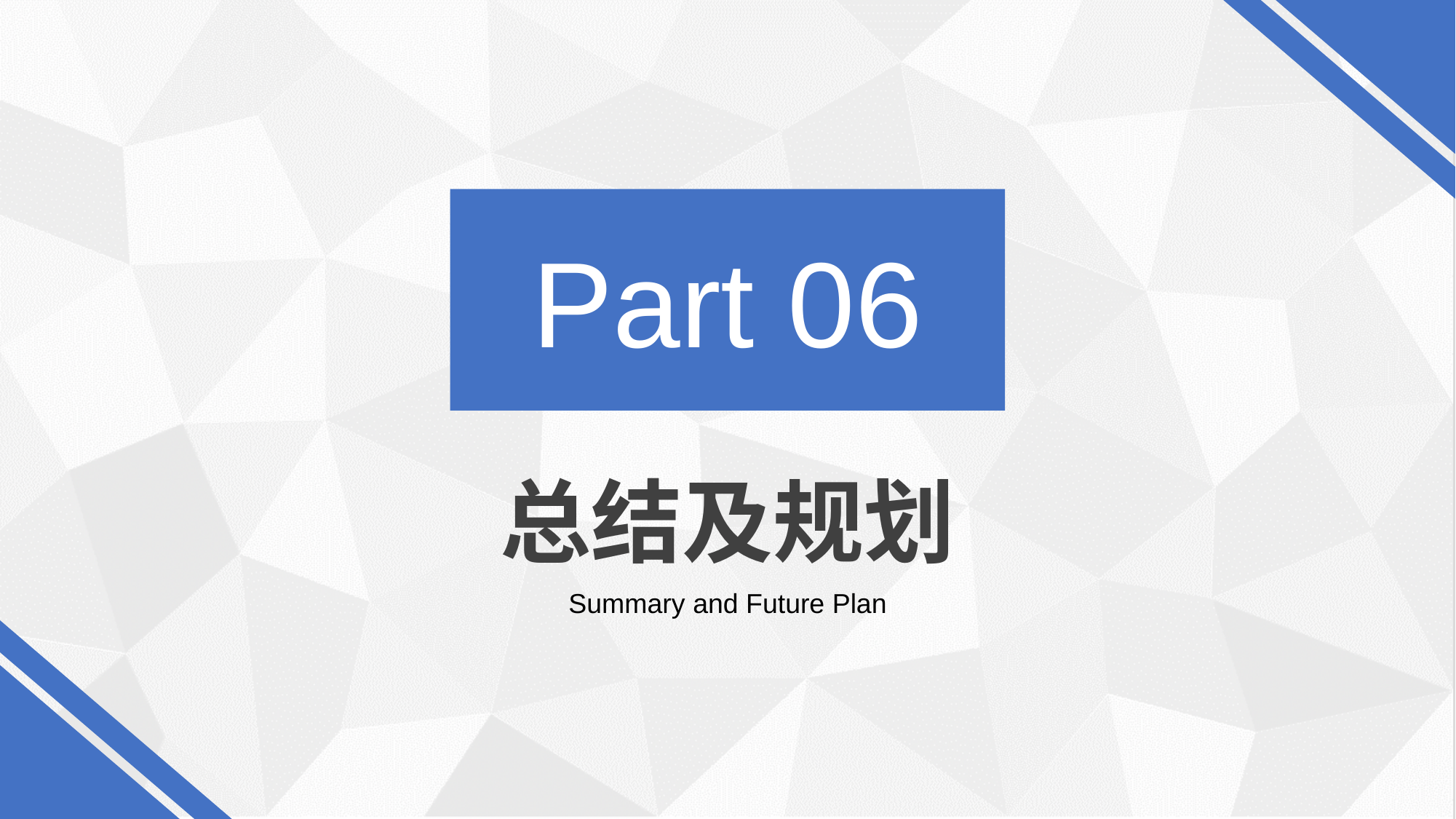

Part 06
总结及规划
Summary and Future Plan